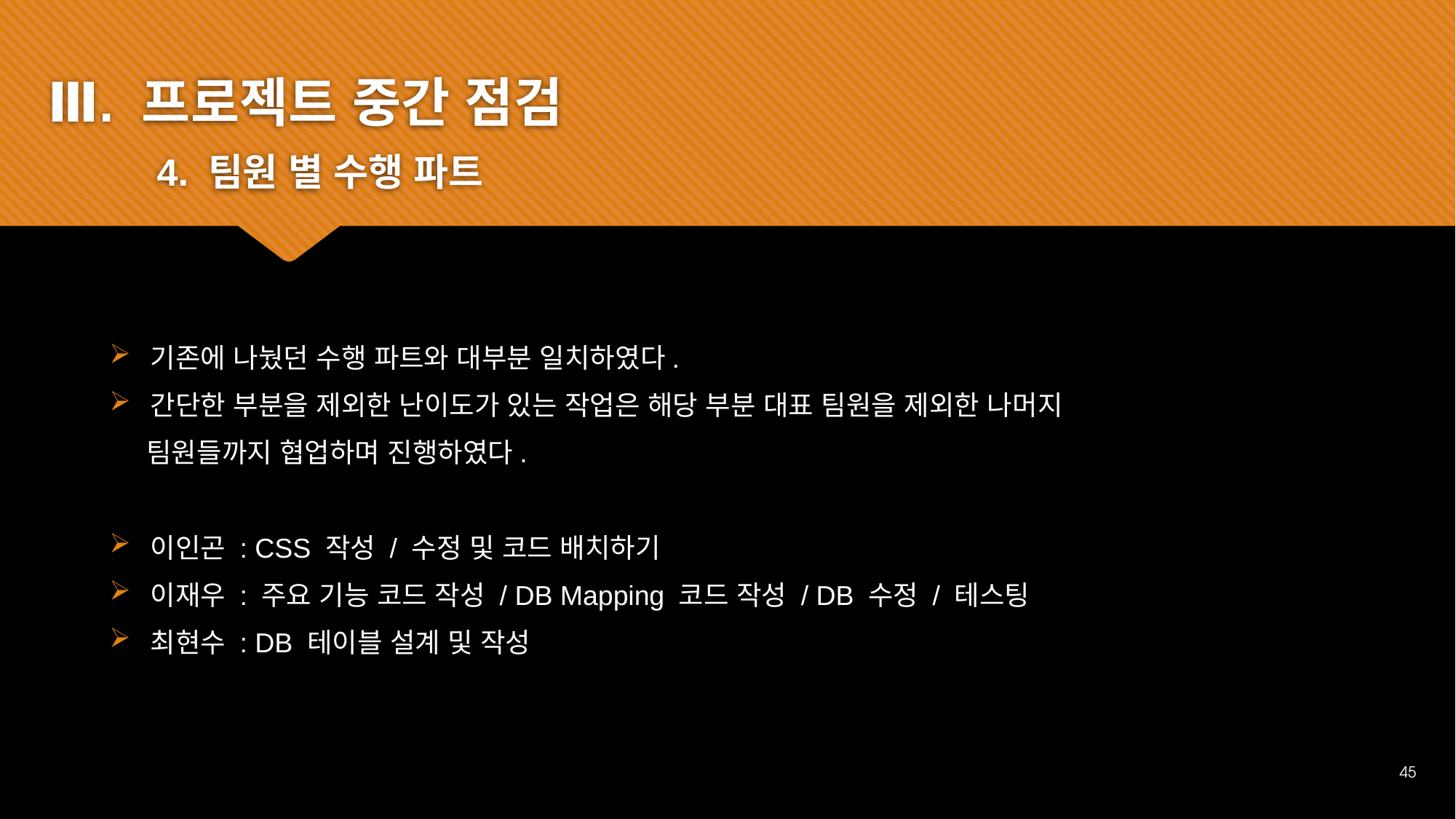

Ⅲ. 프로젝트 중간 점검
	4. 팀원 별 수행 파트
기존에 나눴던 수행 파트와 대부분 일치하였다.
간단한 부분을 제외한 난이도가 있는 작업은 해당 부분 대표 팀원을 제외한 나머지
    팀원들까지 협업하며 진행하였다.

이인곤 : CSS 작성 / 수정 및 코드 배치하기
이재우 : 주요 기능 코드 작성 / DB Mapping 코드 작성 / DB 수정 / 테스팅
최현수 : DB 테이블 설계 및 작성
45